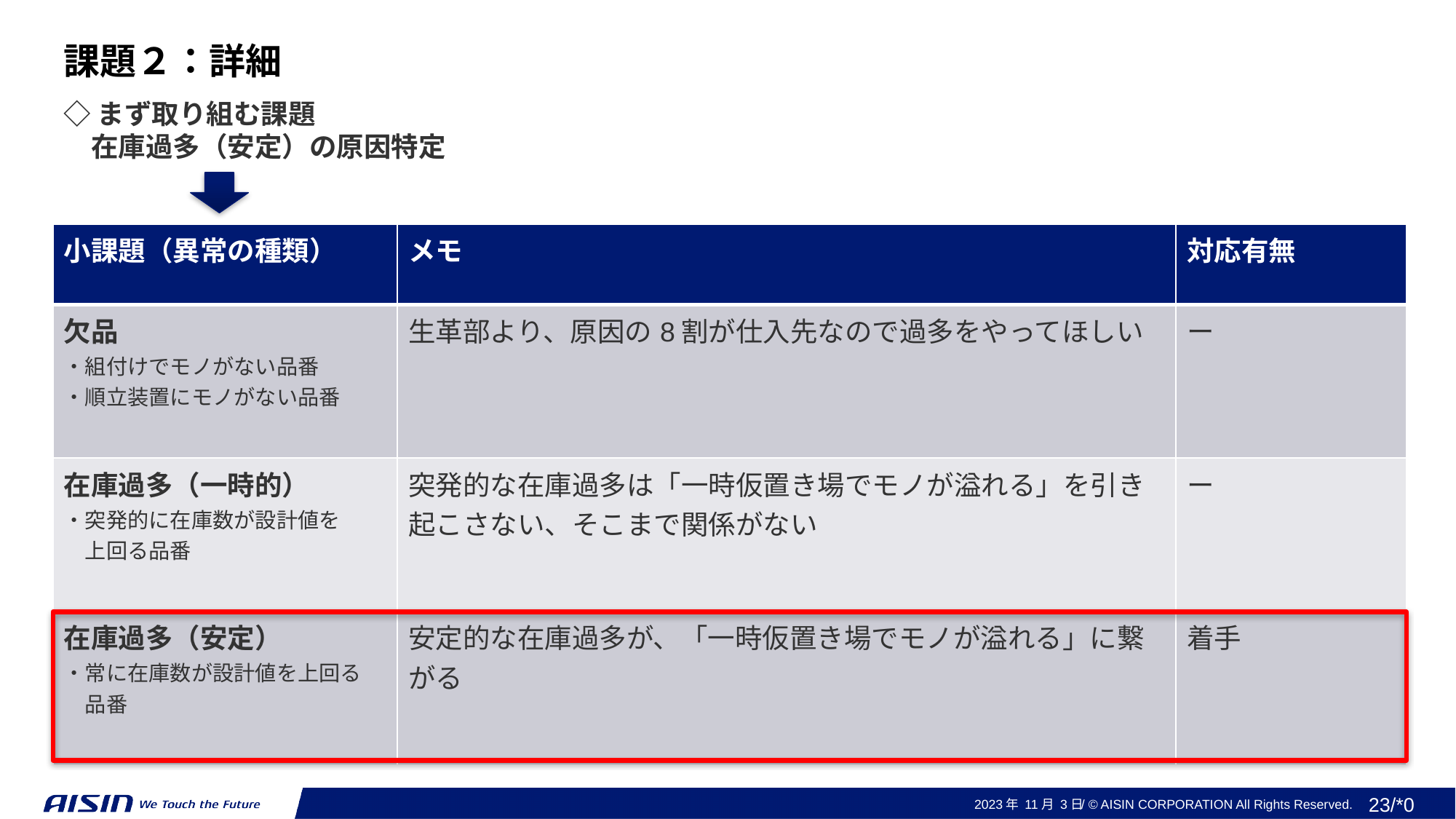

課題２：詳細
◇まず取り組む課題
　在庫過多（安定）の原因特定

| 小課題（異常の種類） | メモ | 対応有無 |
| --- | --- | --- |
| 欠品 ・組付けでモノがない品番 ・順立装置にモノがない品番 | 生革部より、原因の8割が仕入先なので過多をやってほしい | ー |
| 在庫過多（一時的） ・突発的に在庫数が設計値を 　上回る品番 | 突発的な在庫過多は「一時仮置き場でモノが溢れる」を引き起こさない、そこまで関係がない | ー |
| 在庫過多（安定） ・常に在庫数が設計値を上回る 　品番 | 安定的な在庫過多が、「一時仮置き場でモノが溢れる」に繋がる | 着手 |

2023年 11月 3日